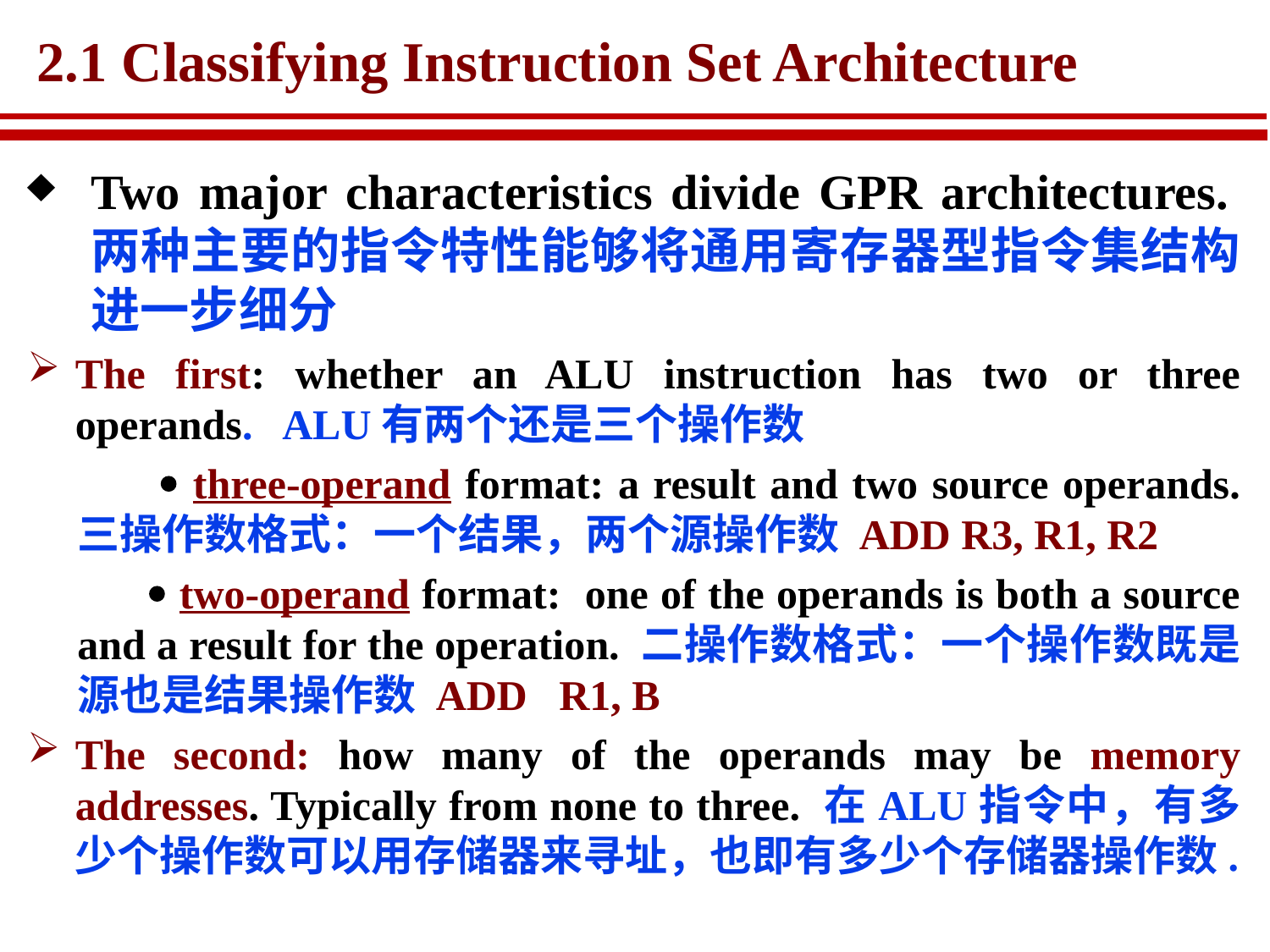

# 2.1 Classifying Instruction Set Architecture
Two major characteristics divide GPR architectures.两种主要的指令特性能够将通用寄存器型指令集结构进一步细分
The first: whether an ALU instruction has two or three operands.   ALU有两个还是三个操作数
      • three-operand format: a result and two source operands. 三操作数格式：一个结果，两个源操作数 ADD R3, R1, R2
      • two-operand format:  one of the operands is both a source and a result for the operation. 二操作数格式：一个操作数既是源也是结果操作数 ADD   R1, B
The second: how many of the operands may be memory addresses. Typically from none to three. 在ALU指令中，有多少个操作数可以用存储器来寻址，也即有多少个存储器操作数.